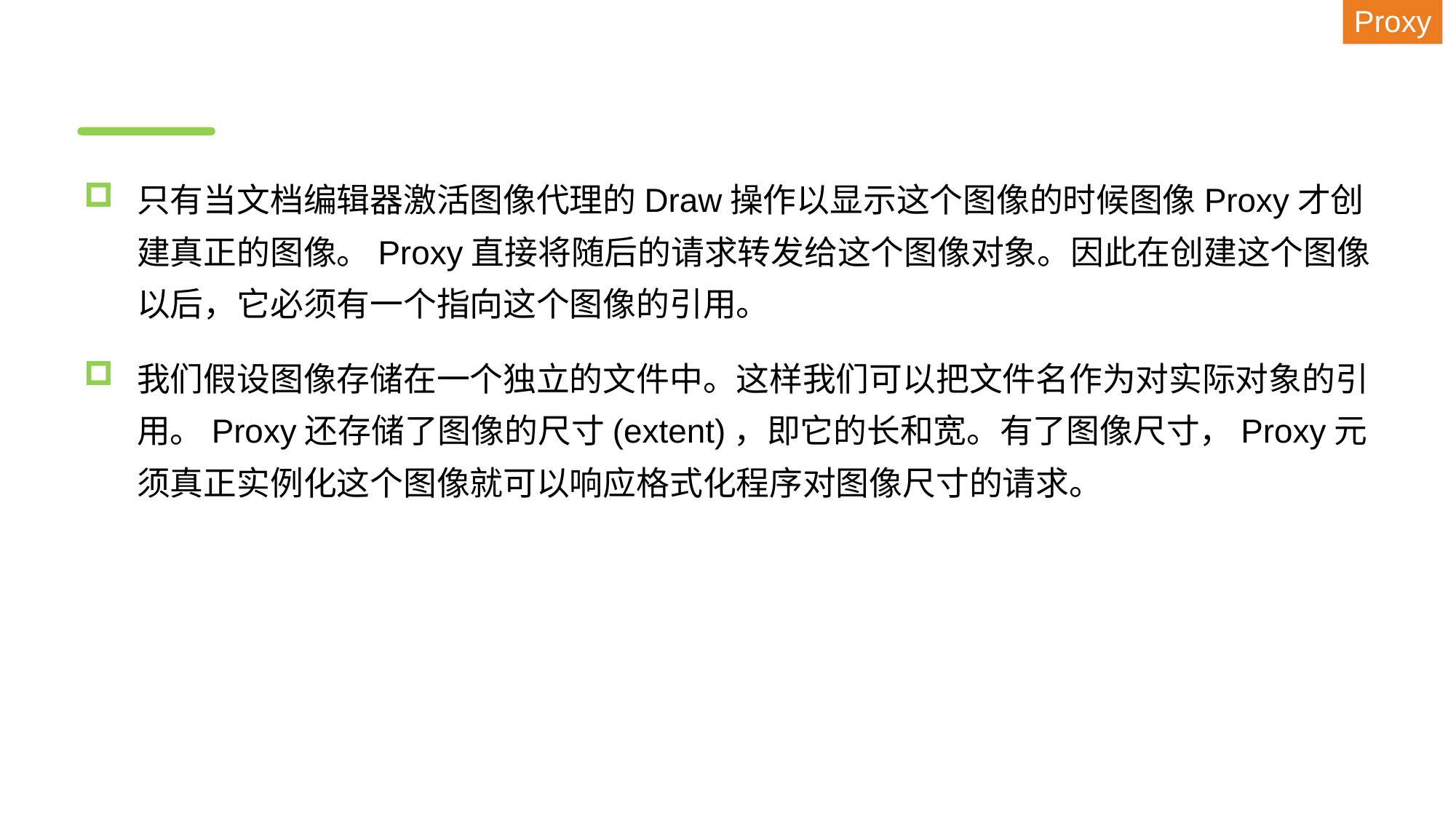

Proxy
#
只有当文档编辑器激活图像代理的Draw操作以显示这个图像的时候图像Proxy才创建真正的图像。Proxy直接将随后的请求转发给这个图像对象。因此在创建这个图像以后，它必须有一个指向这个图像的引用。
我们假设图像存储在一个独立的文件中。这样我们可以把文件名作为对实际对象的引用。Proxy还存储了图像的尺寸(extent)，即它的长和宽。有了图像尺寸，Proxy元须真正实例化这个图像就可以响应格式化程序对图像尺寸的请求。
135